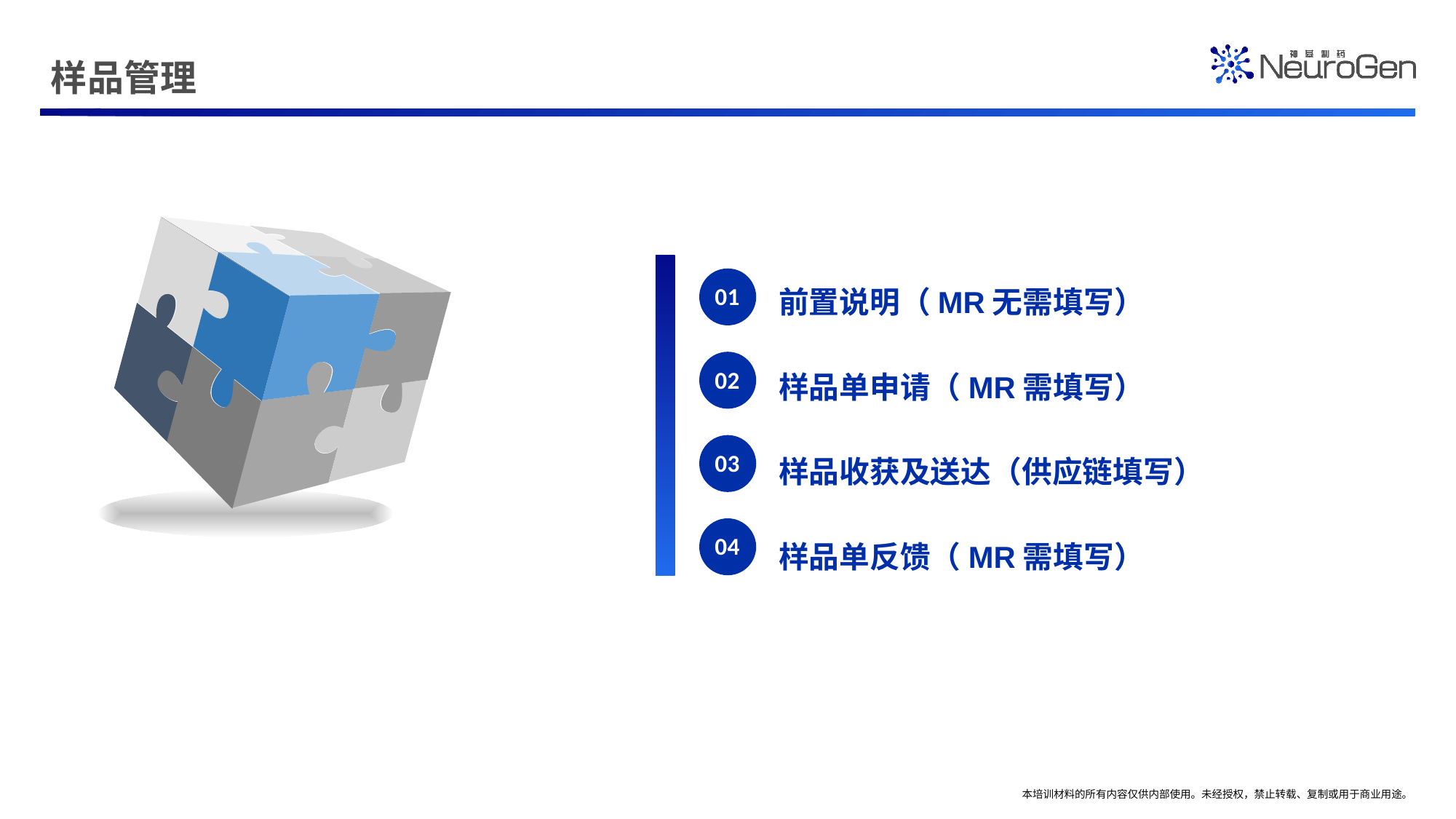

样品管理

#D6D7D8

#323232

#A6A6A6
前置说明（MR无需填写）
样品单申请（MR需填写）
样品收获及送达（供应链填写）
样品单反馈（MR需填写）

01

#FFFFFF

02
#002FA7

03
#E6E6E6

04
#0066BE

#002FA7
#257EFF